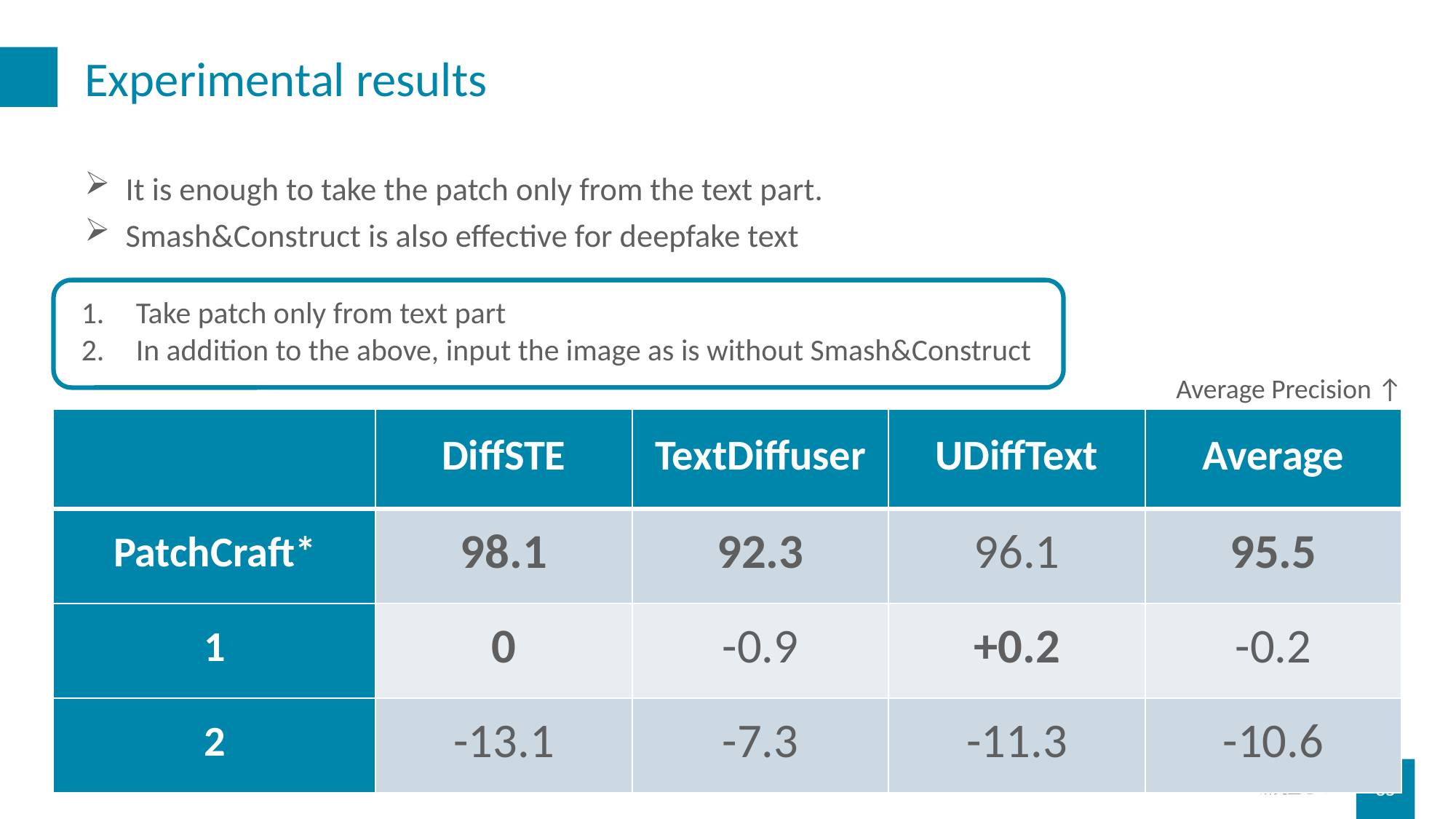

# Experimental results
It is enough to take the patch only from the text part.
Smash&Construct is also effective for deepfake text

Take patch only from text part
In addition to the above, input the image as is without Smash&Construct
Average Precision ↑
|  | DiffSTE | TextDiffuser | UDiffText | Average |
| --- | --- | --- | --- | --- |
| PatchCraft\* | 98.1 | 92.3 | 96.1 | 95.5 |
| 1 | 0 | -0.9 | +0.2 | -0.2 |
| 2 | -13.1 | -7.3 | -11.3 | -10.6 |
研究室ゼミ
35